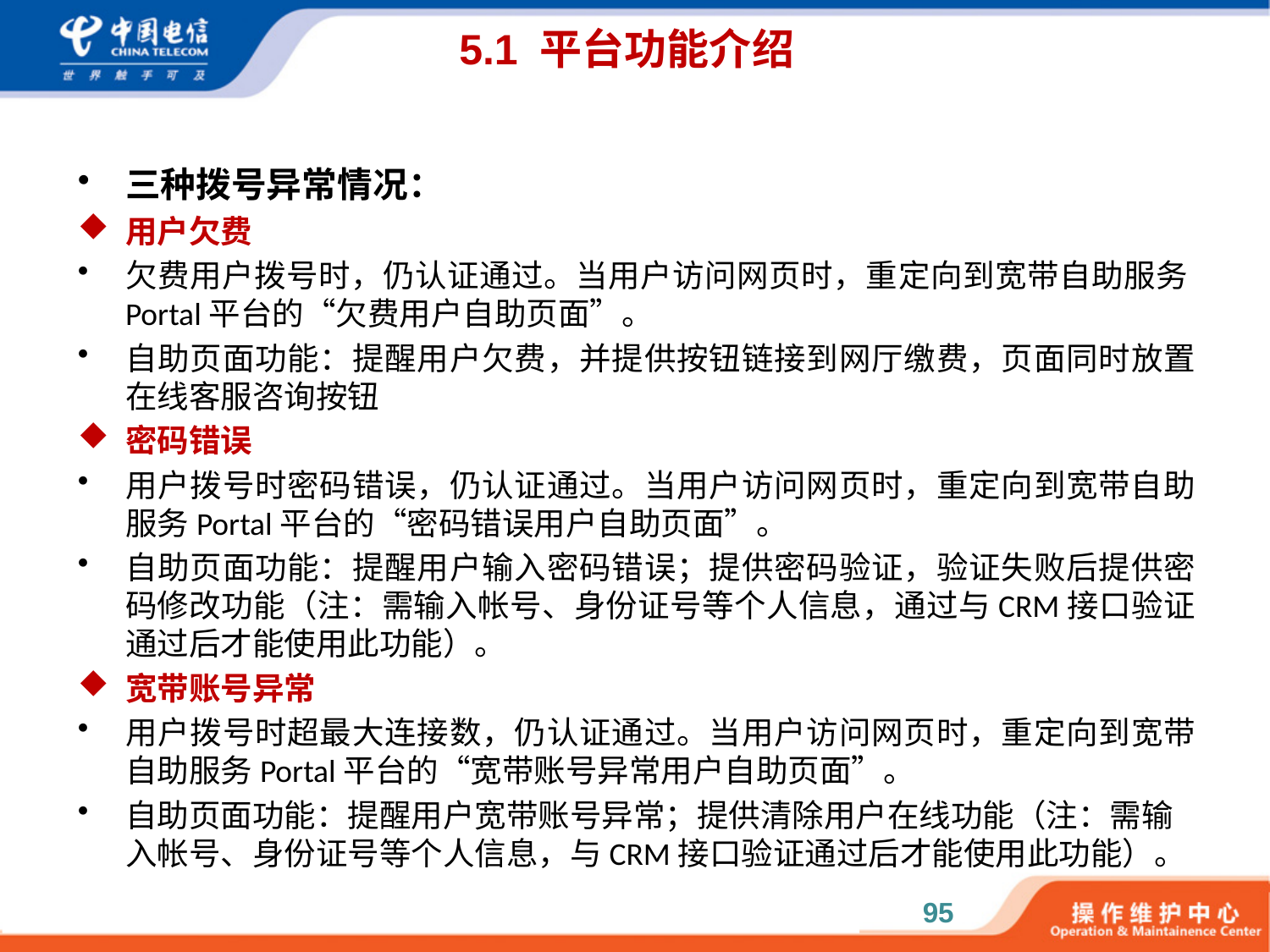

# 5.1 平台功能介绍
三种拨号异常情况：
用户欠费
欠费用户拨号时，仍认证通过。当用户访问网页时，重定向到宽带自助服务Portal平台的“欠费用户自助页面”。
自助页面功能：提醒用户欠费，并提供按钮链接到网厅缴费，页面同时放置在线客服咨询按钮
密码错误
用户拨号时密码错误，仍认证通过。当用户访问网页时，重定向到宽带自助服务Portal平台的“密码错误用户自助页面”。
自助页面功能：提醒用户输入密码错误；提供密码验证，验证失败后提供密码修改功能（注：需输入帐号、身份证号等个人信息，通过与CRM接口验证通过后才能使用此功能）。
宽带账号异常
用户拨号时超最大连接数，仍认证通过。当用户访问网页时，重定向到宽带自助服务Portal平台的“宽带账号异常用户自助页面”。
自助页面功能：提醒用户宽带账号异常；提供清除用户在线功能（注：需输入帐号、身份证号等个人信息，与CRM接口验证通过后才能使用此功能）。